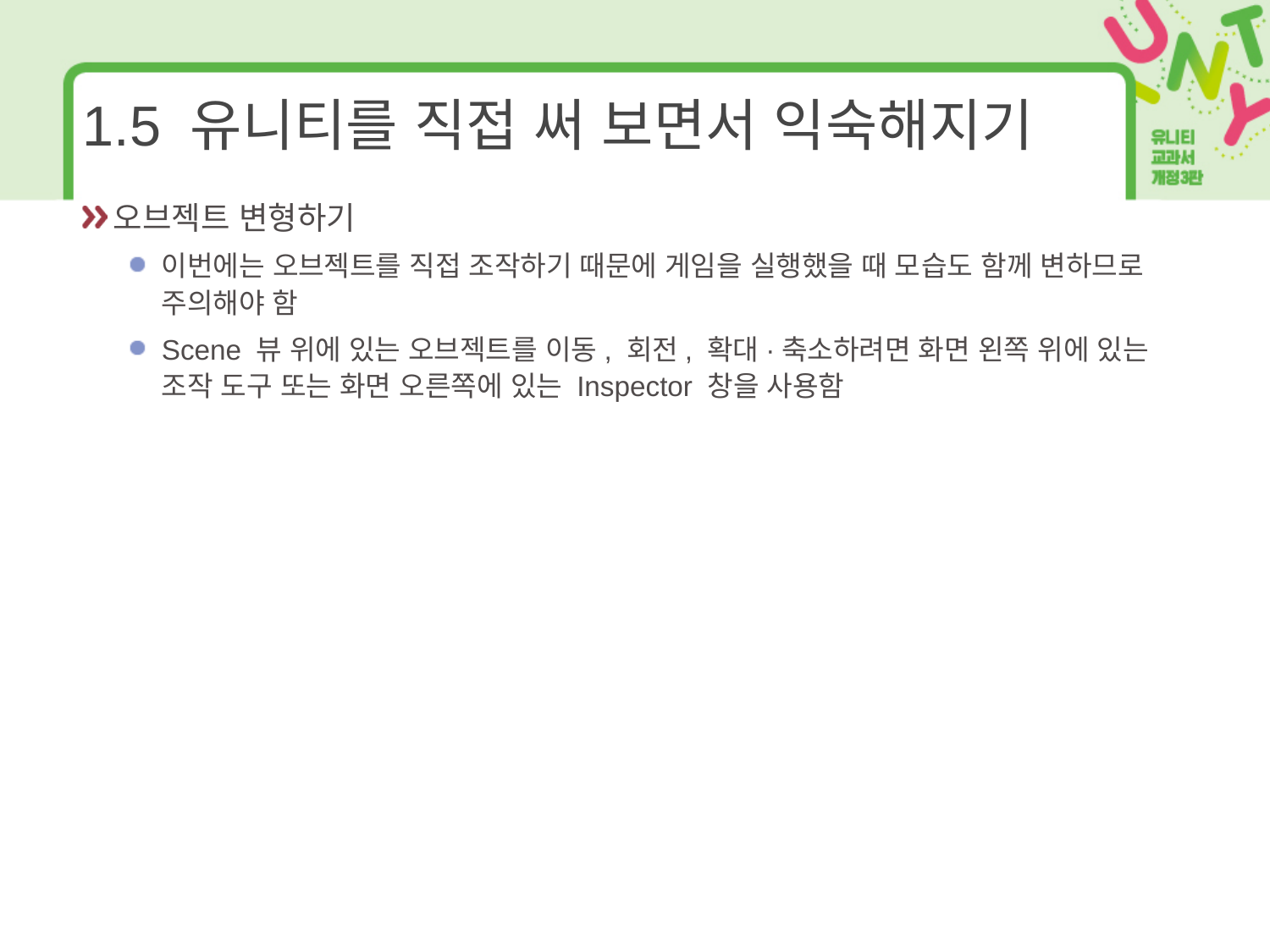

# 1.5 유니티를 직접 써 보면서 익숙해지기
오브젝트 변형하기
이번에는 오브젝트를 직접 조작하기 때문에 게임을 실행했을 때 모습도 함께 변하므로 주의해야 함
Scene 뷰 위에 있는 오브젝트를 이동, 회전, 확대·축소하려면 화면 왼쪽 위에 있는 조작 도구 또는 화면 오른쪽에 있는 Inspector 창을 사용함